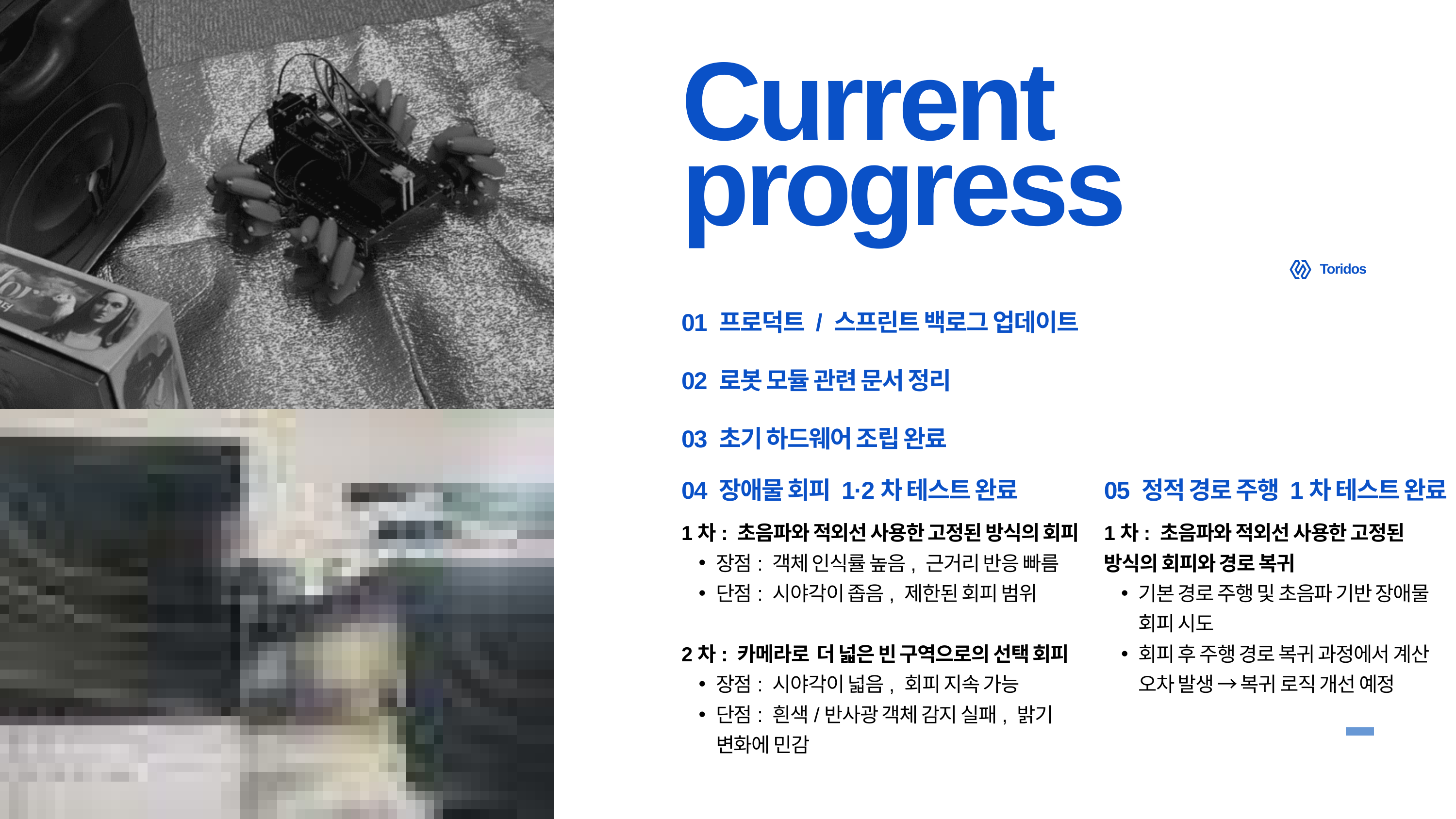

Current progress

Toridos
01 프로덕트 / 스프린트 백로그 업데이트

02 로봇 모듈 관련 문서 정리

03 초기 하드웨어 조립 완료

04 장애물 회피 1·2차 테스트 완료
05 정적 경로 주행 1차 테스트 완료
1차: 초음파와 적외선 사용한 고정된 방식의 회피
장점: 객체 인식률 높음, 근거리 반응 빠름
단점: 시야각이 좁음, 제한된 회피 범위

2차: 카메라로  더 넓은 빈 구역으로의 선택 회피
장점: 시야각이 넓음, 회피 지속 가능
단점: 흰색/반사광 객체 감지 실패, 밝기 변화에 민감
1차: 초음파와 적외선 사용한 고정된 방식의 회피와 경로 복귀
기본 경로 주행 및 초음파 기반 장애물 회피 시도
회피 후 주행 경로 복귀 과정에서 계산 오차 발생 → 복귀 로직 개선 예정